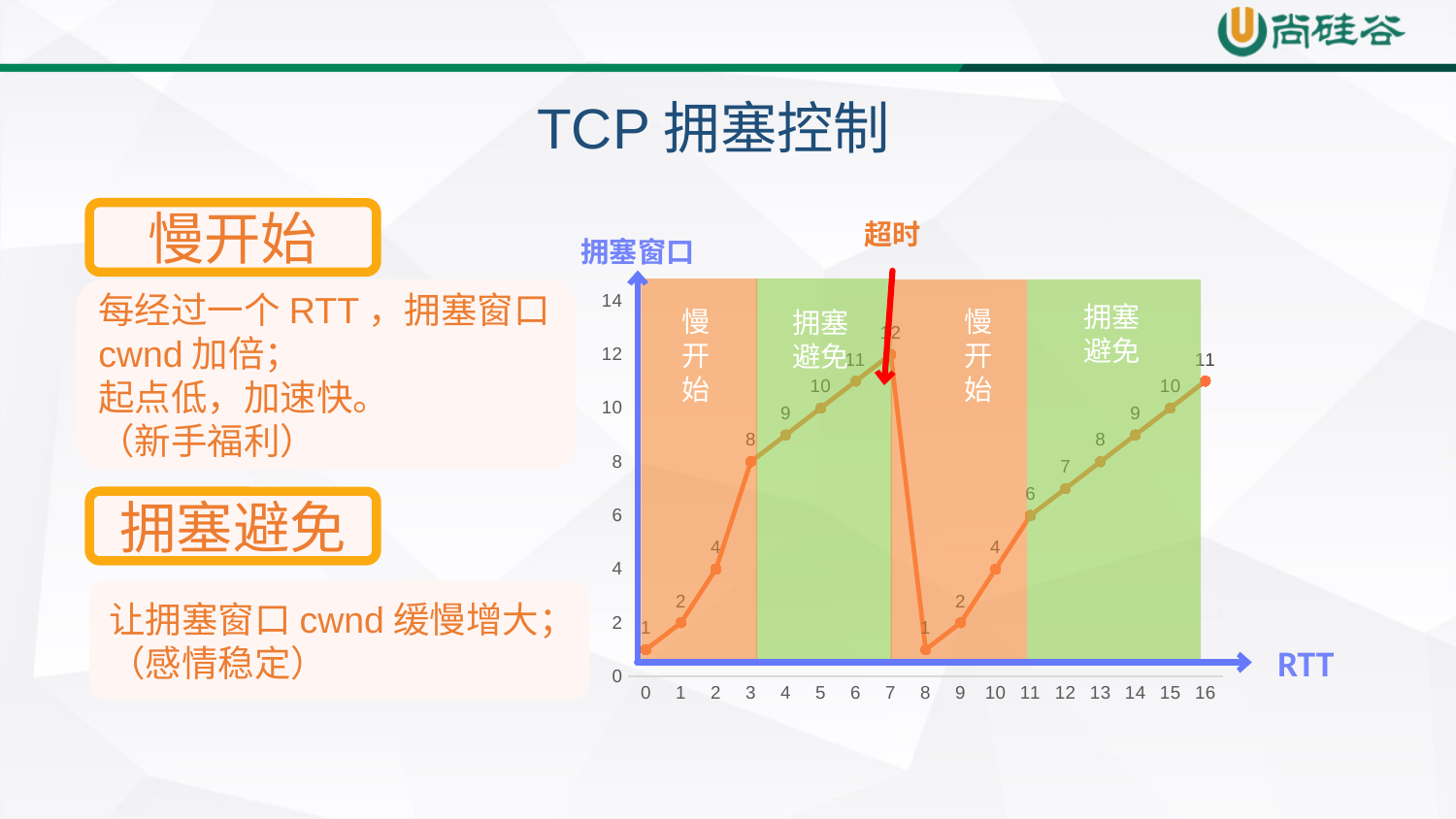

TCP拥塞控制
超时
慢开始

拥塞窗口

每经过一个RTT，拥塞窗口cwnd加倍；
起点低，加速快。
（新手福利）

### Chart

| Category | 系列 1 |
|---|---|
| 0 | 1.0 |
| 1 | 2.0 |
| 2 | 4.0 |
| 3 | 8.0 |
| 4 | 9.0 |
| 5 | 10.0 |
| 6 | 11.0 |
| 7 | 12.0 |
| 8 | 1.0 |
| 9 | 2.0 |
| 10 | 4.0 |
| 11 | 6.0 |
| 12 | 7.0 |
| 13 | 8.0 |
| 14 | 9.0 |
| 15 | 10.0 |
| 16 | 11.0 |
拥塞避免
拥塞避免
慢开始
慢开始

拥塞避免

让拥塞窗口cwnd缓慢增大；
（感情稳定）
RTT